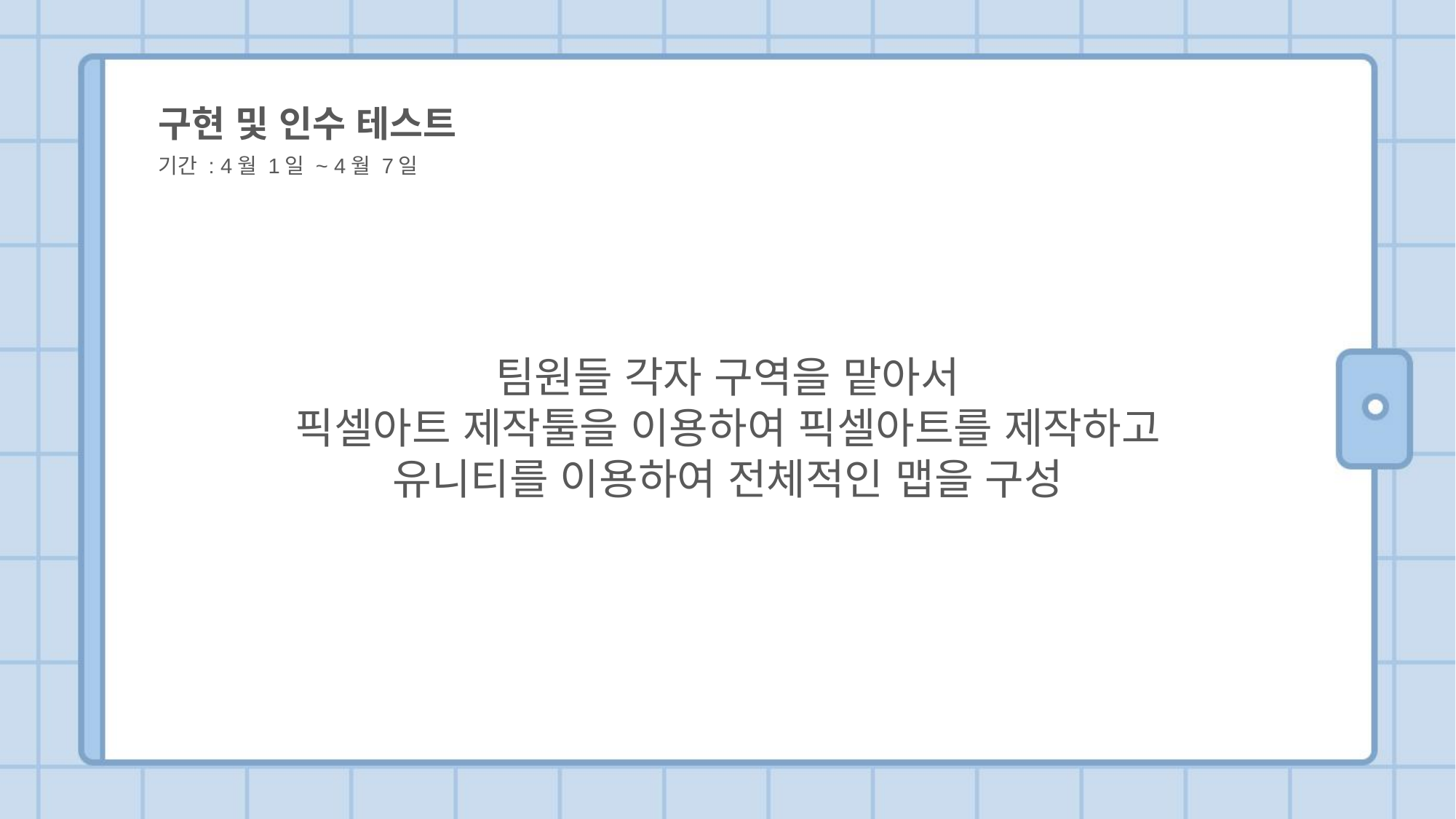

구현 및 인수 테스트
기간 : 4월 1일 ~ 4월 7일
팀원들 각자 구역을 맡아서
픽셀아트 제작툴을 이용하여 픽셀아트를 제작하고
유니티를 이용하여 전체적인 맵을 구성